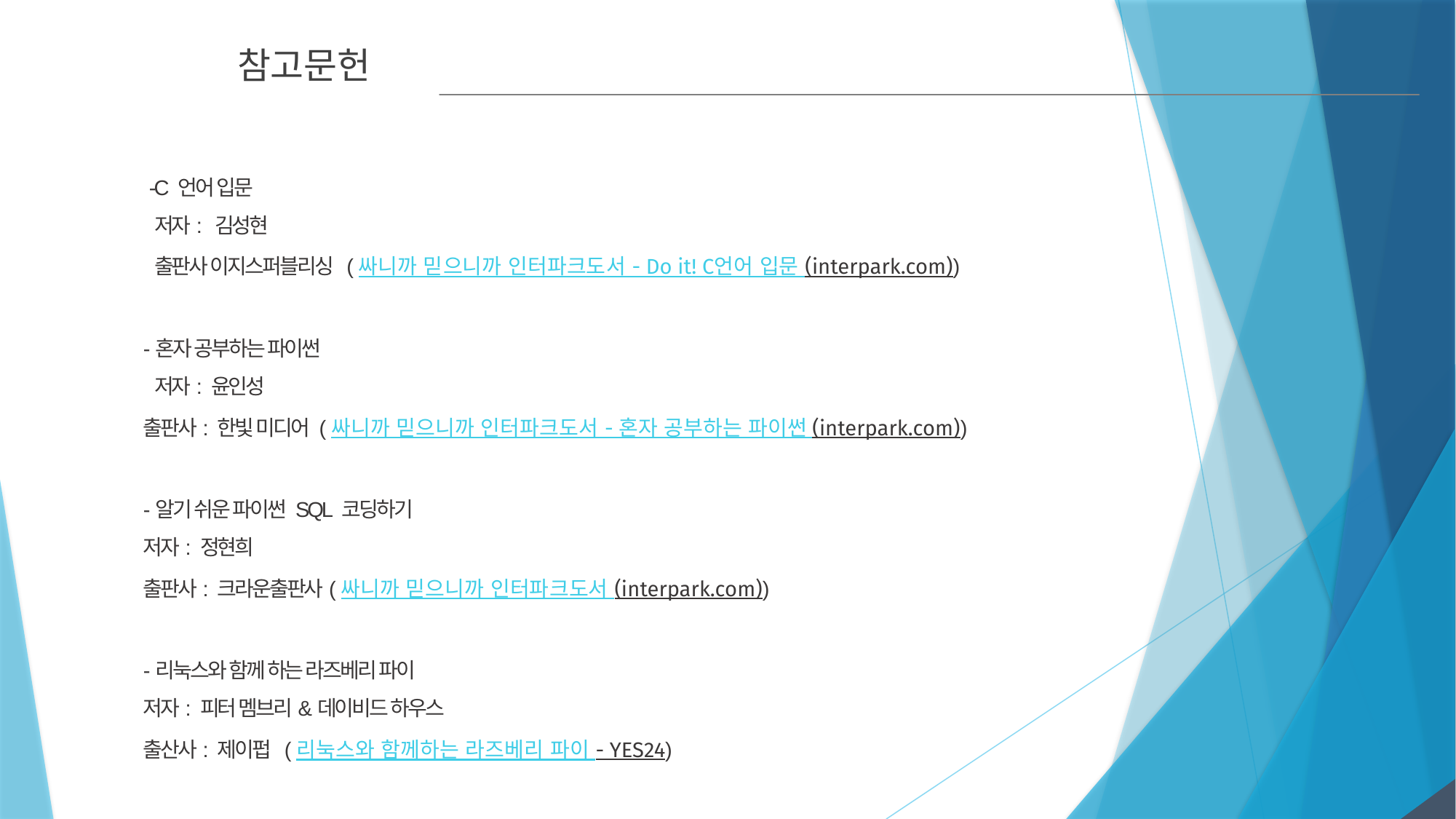

참고문헌

 -C 언어 입문
 저자:  김성현
 출판사 이지스퍼블리싱  (싸니까 믿으니까 인터파크도서 - Do it! C언어 입문 (interpark.com))

-혼자 공부하는 파이썬
 저자: 윤인성
출판사: 한빛 미디어 (싸니까 믿으니까 인터파크도서 - 혼자 공부하는 파이썬 (interpark.com))

-알기 쉬운 파이썬 SQL 코딩하기
저자: 정현희
출판사: 크라운출판사(싸니까 믿으니까 인터파크도서 (interpark.com))

-리눅스와 함께 하는 라즈베리 파이
저자: 피터 멤브리&데이비드 하우스
출산사: 제이펍  (리눅스와 함께하는 라즈베리 파이 - YES24)